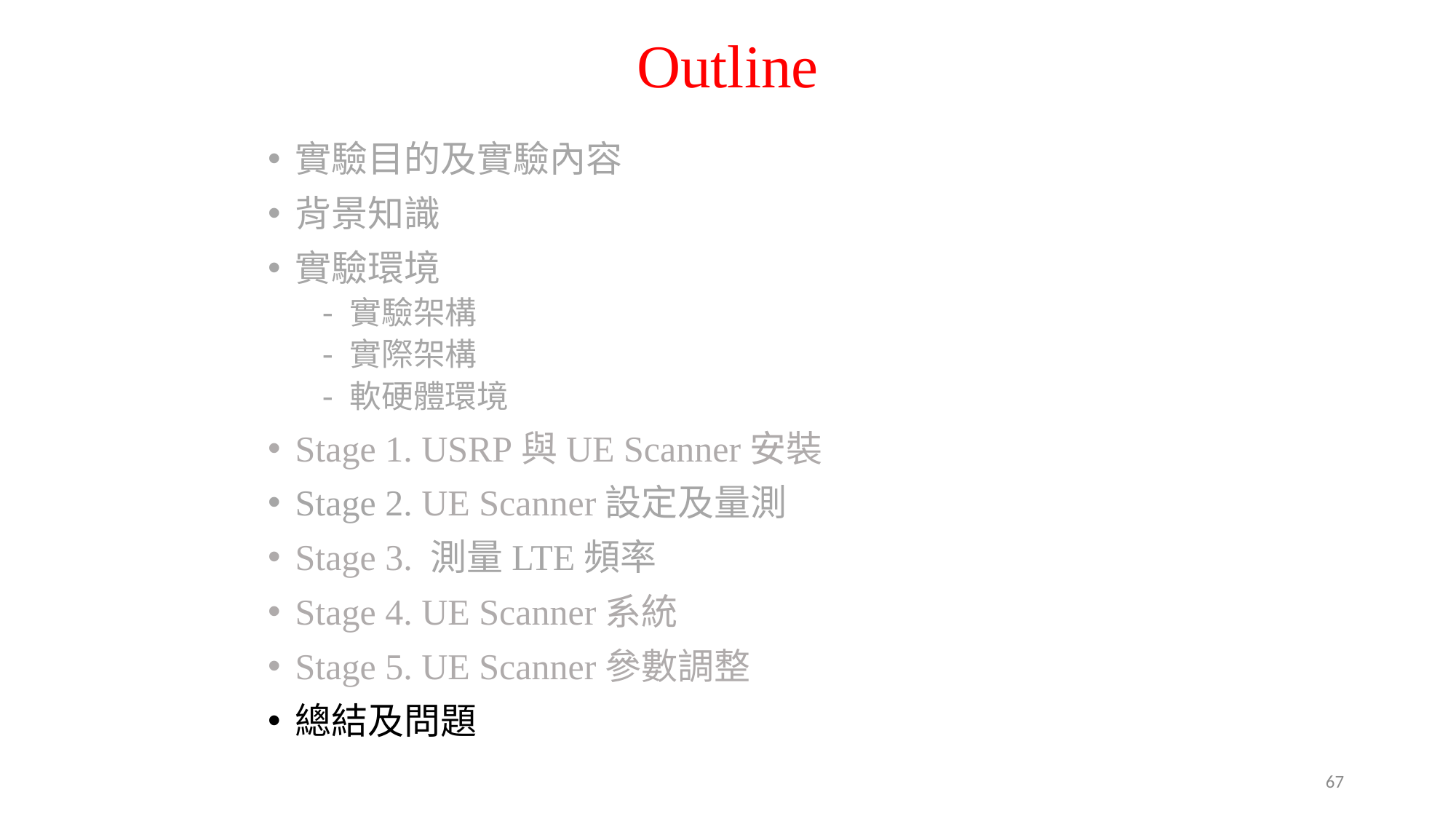

# Outline
實驗目的及實驗內容
背景知識
實驗環境
實驗架構
實際架構
軟硬體環境
Stage 1. USRP與UE Scanner安裝
Stage 2. UE Scanner設定及量測
Stage 3. 測量LTE頻率
Stage 4. UE Scanner系統
Stage 5. UE Scanner參數調整
總結及問題
67